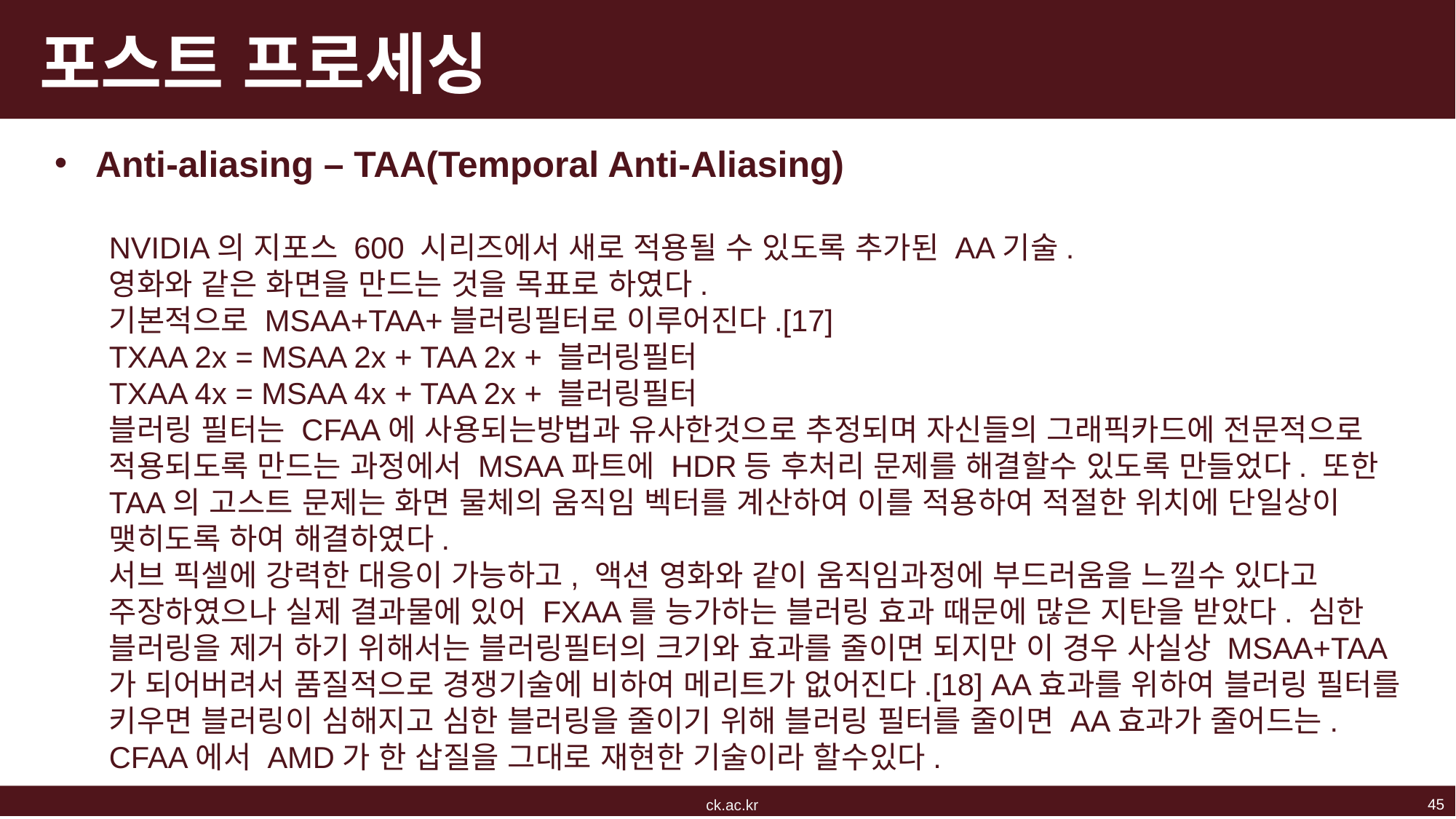

# 포스트 프로세싱
Anti-aliasing – TAA(Temporal Anti-Aliasing)

NVIDIA의 지포스 600 시리즈에서 새로 적용될 수 있도록 추가된 AA기술.
영화와 같은 화면을 만드는 것을 목표로 하였다.
기본적으로 MSAA+TAA+블러링필터로 이루어진다.[17]
TXAA 2x = MSAA 2x + TAA 2x + 블러링필터
TXAA 4x = MSAA 4x + TAA 2x + 블러링필터
블러링 필터는 CFAA에 사용되는방법과 유사한것으로 추정되며 자신들의 그래픽카드에 전문적으로 적용되도록 만드는 과정에서 MSAA파트에 HDR등 후처리 문제를 해결할수 있도록 만들었다. 또한 TAA의 고스트 문제는 화면 물체의 움직임 벡터를 계산하여 이를 적용하여 적절한 위치에 단일상이 맺히도록 하여 해결하였다.
서브 픽셀에 강력한 대응이 가능하고, 액션 영화와 같이 움직임과정에 부드러움을 느낄수 있다고 주장하였으나 실제 결과물에 있어 FXAA를 능가하는 블러링 효과 때문에 많은 지탄을 받았다. 심한 블러링을 제거 하기 위해서는 블러링필터의 크기와 효과를 줄이면 되지만 이 경우 사실상 MSAA+TAA가 되어버려서 품질적으로 경쟁기술에 비하여 메리트가 없어진다.[18] AA효과를 위하여 블러링 필터를 키우면 블러링이 심해지고 심한 블러링을 줄이기 위해 블러링 필터를 줄이면 AA효과가 줄어드는. CFAA에서 AMD가 한 삽질을 그대로 재현한 기술이라 할수있다.
45
ck.ac.kr